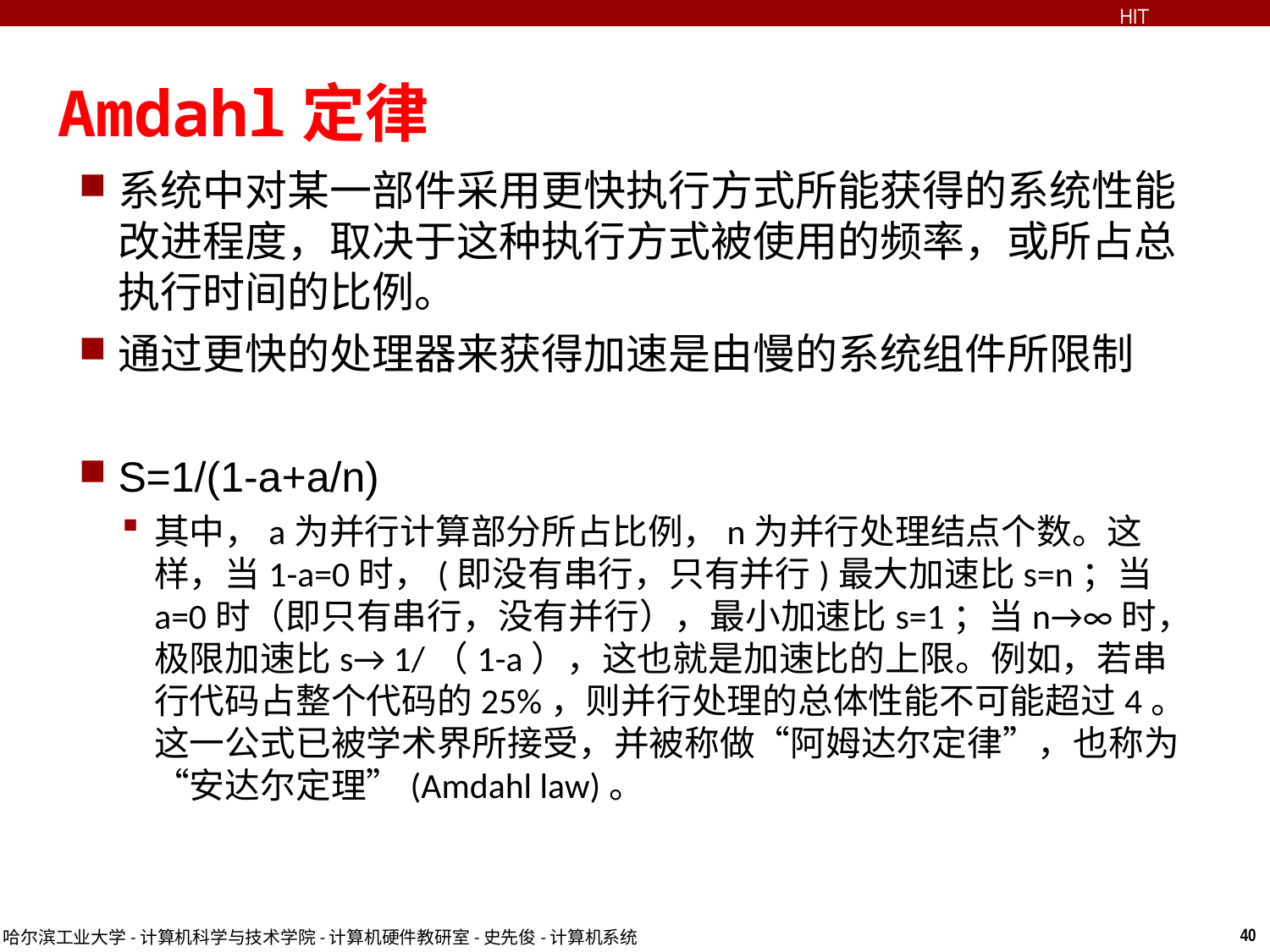

HIT
# Amdahl定律
系统中对某一部件采用更快执行方式所能获得的系统性能改进程度，取决于这种执行方式被使用的频率，或所占总执行时间的比例。
通过更快的处理器来获得加速是由慢的系统组件所限制

S=1/(1-a+a/n)
其中，a为并行计算部分所占比例，n为并行处理结点个数。这样，当1-a=0时，(即没有串行，只有并行)最大加速比s=n；当a=0时（即只有串行，没有并行），最小加速比s=1；当n→∞时，极限加速比s→ 1/（1-a），这也就是加速比的上限。例如，若串行代码占整个代码的25%，则并行处理的总体性能不可能超过4。这一公式已被学术界所接受，并被称做“阿姆达尔定律”，也称为“安达尔定理”(Amdahl law)。